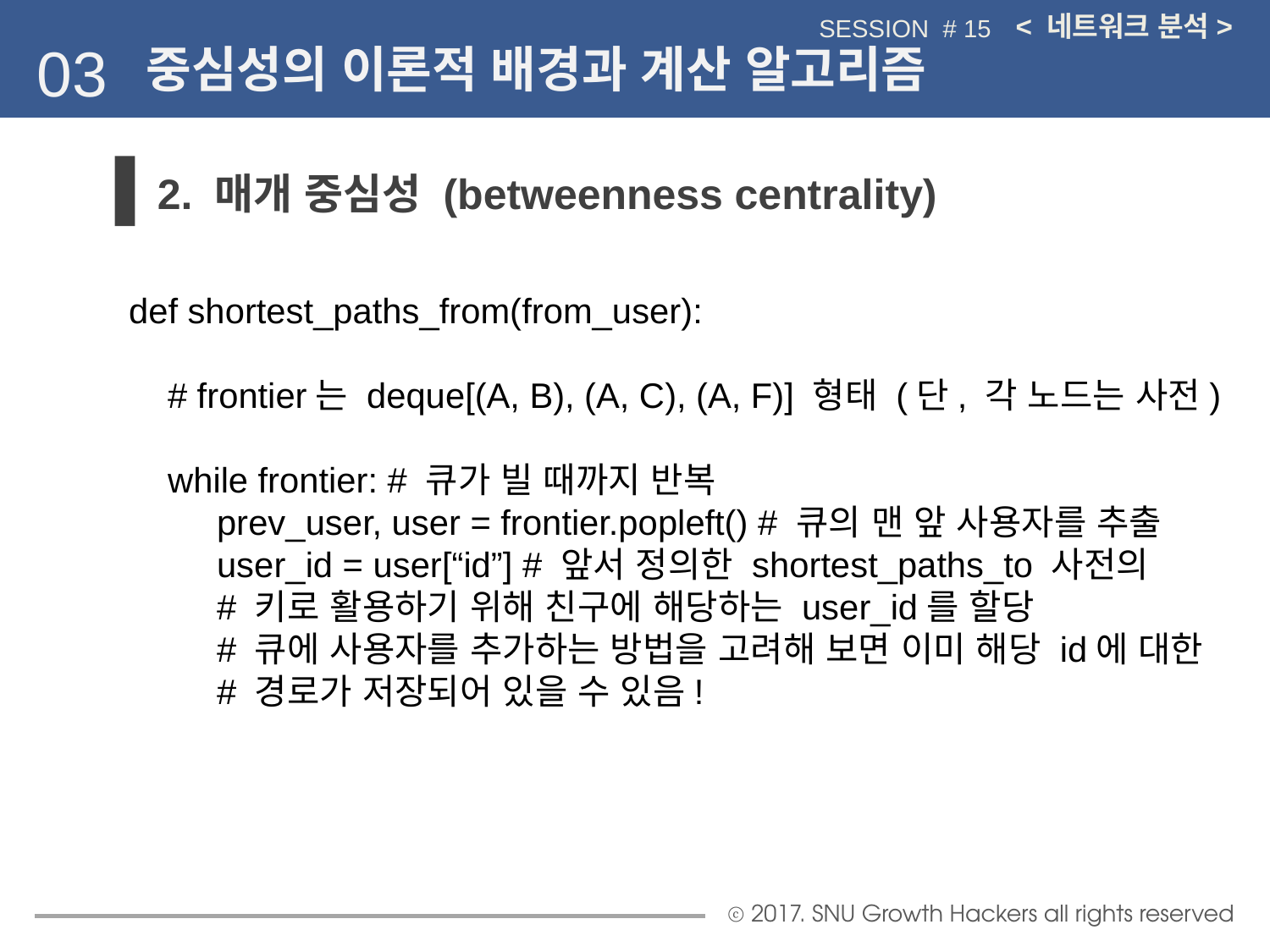

< 네트워크 분석>
SESSION  # 15
03
중심성의 이론적 배경과 계산 알고리즘

2. 매개 중심성 (betweenness centrality)
def shortest_paths_from(from_user):
    # frontier는 deque[(A, B), (A, C), (A, F)] 형태 (단, 각 노드는 사전)
    while frontier: # 큐가 빌 때까지 반복
        prev_user, user = frontier.popleft() # 큐의 맨 앞 사용자를 추출
        user_id = user[“id”] # 앞서 정의한 shortest_paths_to 사전의
        # 키로 활용하기 위해 친구에 해당하는 user_id를 할당
        # 큐에 사용자를 추가하는 방법을 고려해 보면 이미 해당 id에 대한
        # 경로가 저장되어 있을 수 있음!
ⓒ 2017. SNU Growth Hackers all rights reserved